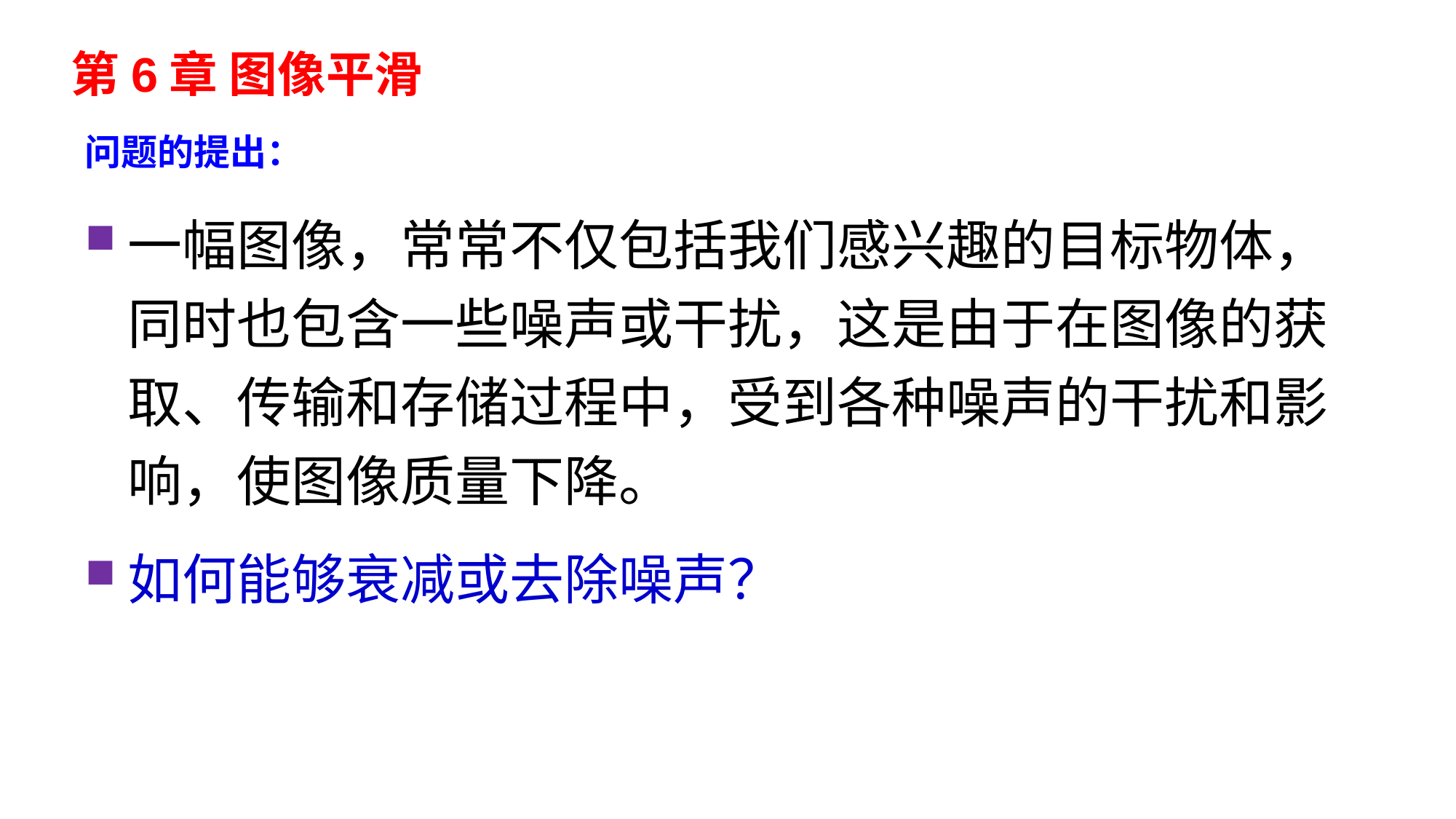

第6章 图像平滑
问题的提出：
一幅图像，常常不仅包括我们感兴趣的目标物体，同时也包含一些噪声或干扰，这是由于在图像的获取、传输和存储过程中，受到各种噪声的干扰和影响，使图像质量下降。
如何能够衰减或去除噪声？